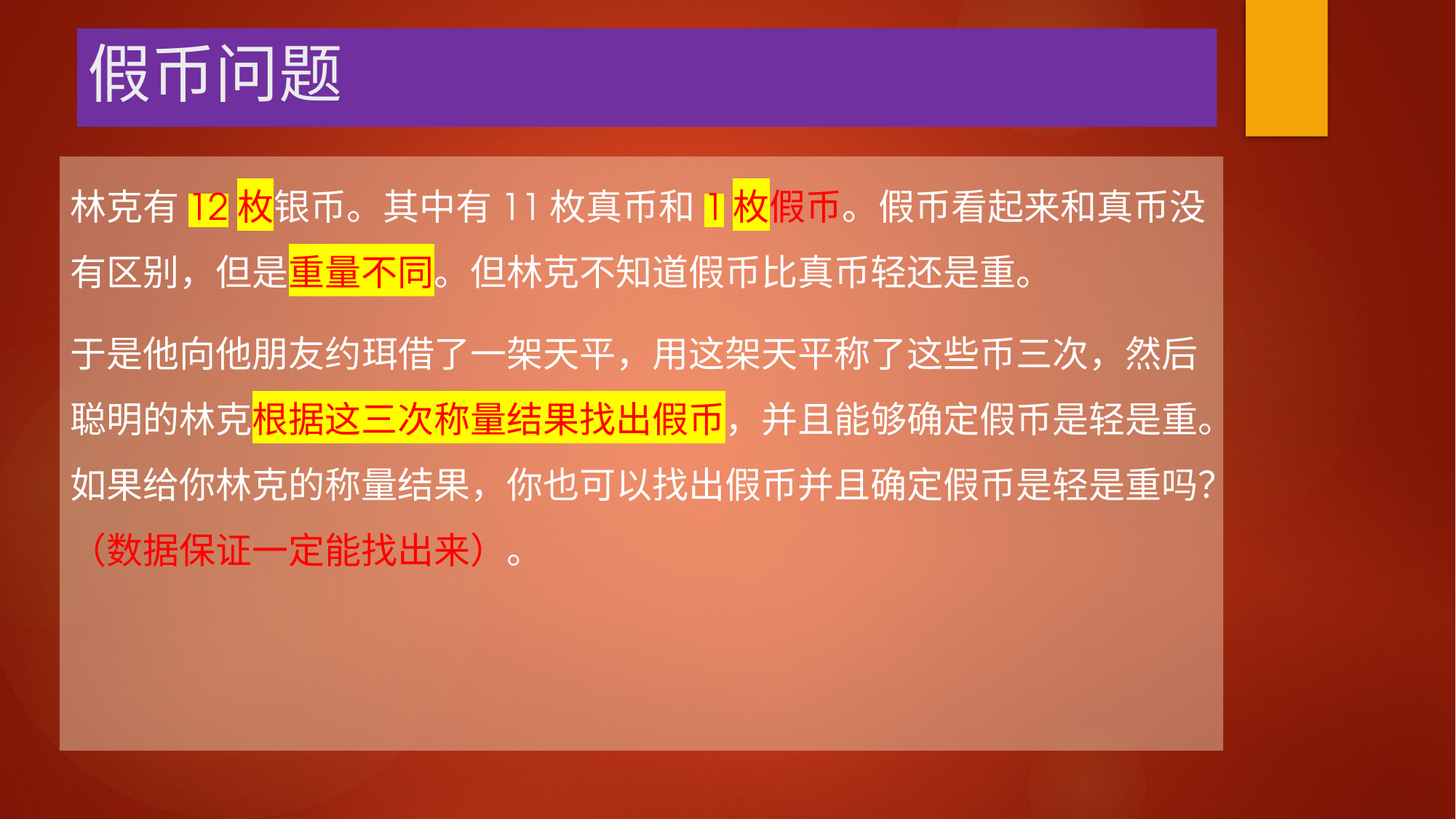

# 假币问题
林克有12枚银币。其中有11枚真币和1枚假币。假币看起来和真币没有区别，但是重量不同。但林克不知道假币比真币轻还是重。
于是他向他朋友约珥借了一架天平，用这架天平称了这些币三次，然后聪明的林克根据这三次称量结果找出假币，并且能够确定假币是轻是重。如果给你林克的称量结果，你也可以找出假币并且确定假币是轻是重吗？（数据保证一定能找出来）。